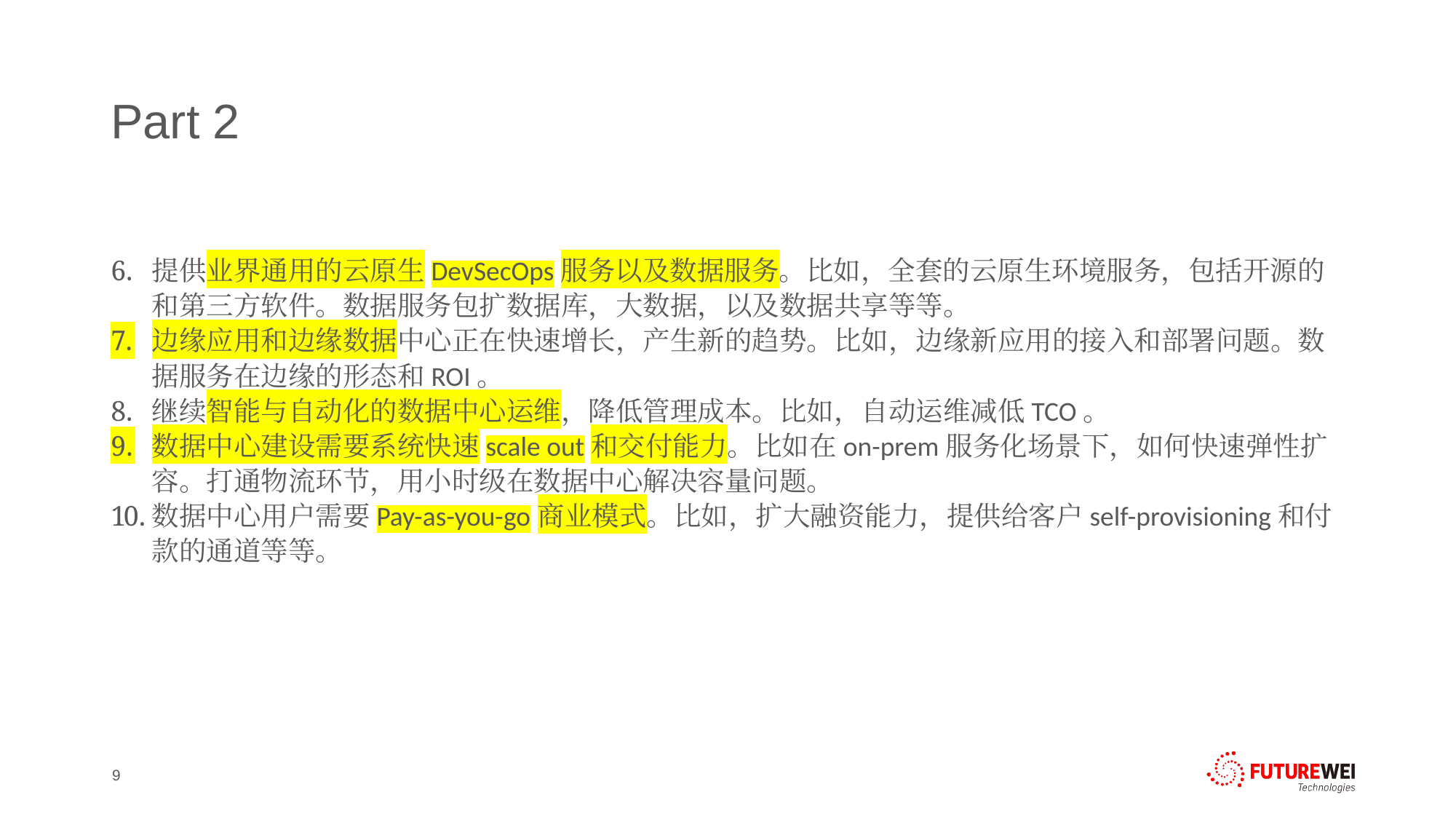

# Part 2
提供业界通用的云原生DevSecOps服务以及数据服务。比如，全套的云原生环境服务，包括开源的和第三方软件。数据服务包扩数据库，大数据，以及数据共享等等。
边缘应用和边缘数据中心正在快速增长，产生新的趋势。比如，边缘新应用的接入和部署问题。数据服务在边缘的形态和ROI。
继续智能与自动化的数据中心运维，降低管理成本。比如，自动运维减低TCO。
数据中心建设需要系统快速scale out和交付能力。比如在on-prem服务化场景下，如何快速弹性扩容。打通物流环节，用小时级在数据中心解决容量问题。
数据中心用户需要Pay-as-you-go商业模式。比如，扩大融资能力，提供给客户self-provisioning和付款的通道等等。
9